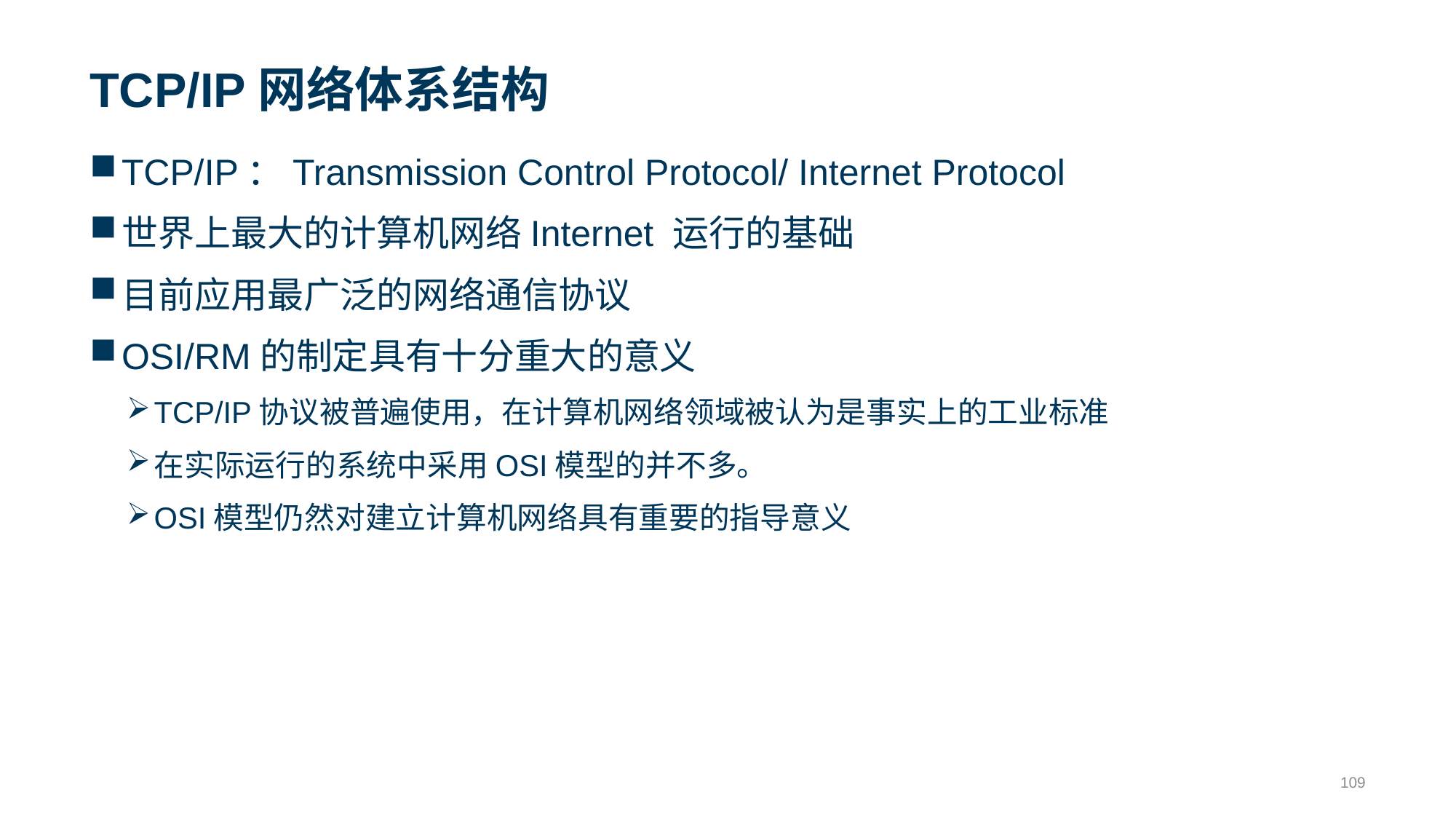

# TCP/IP网络体系结构
TCP/IP：Transmission Control Protocol/ Internet Protocol
世界上最大的计算机网络Internet 运行的基础
目前应用最广泛的网络通信协议
OSI/RM的制定具有十分重大的意义
TCP/IP协议被普遍使用，在计算机网络领域被认为是事实上的工业标准
在实际运行的系统中采用OSI模型的并不多。
OSI模型仍然对建立计算机网络具有重要的指导意义

109